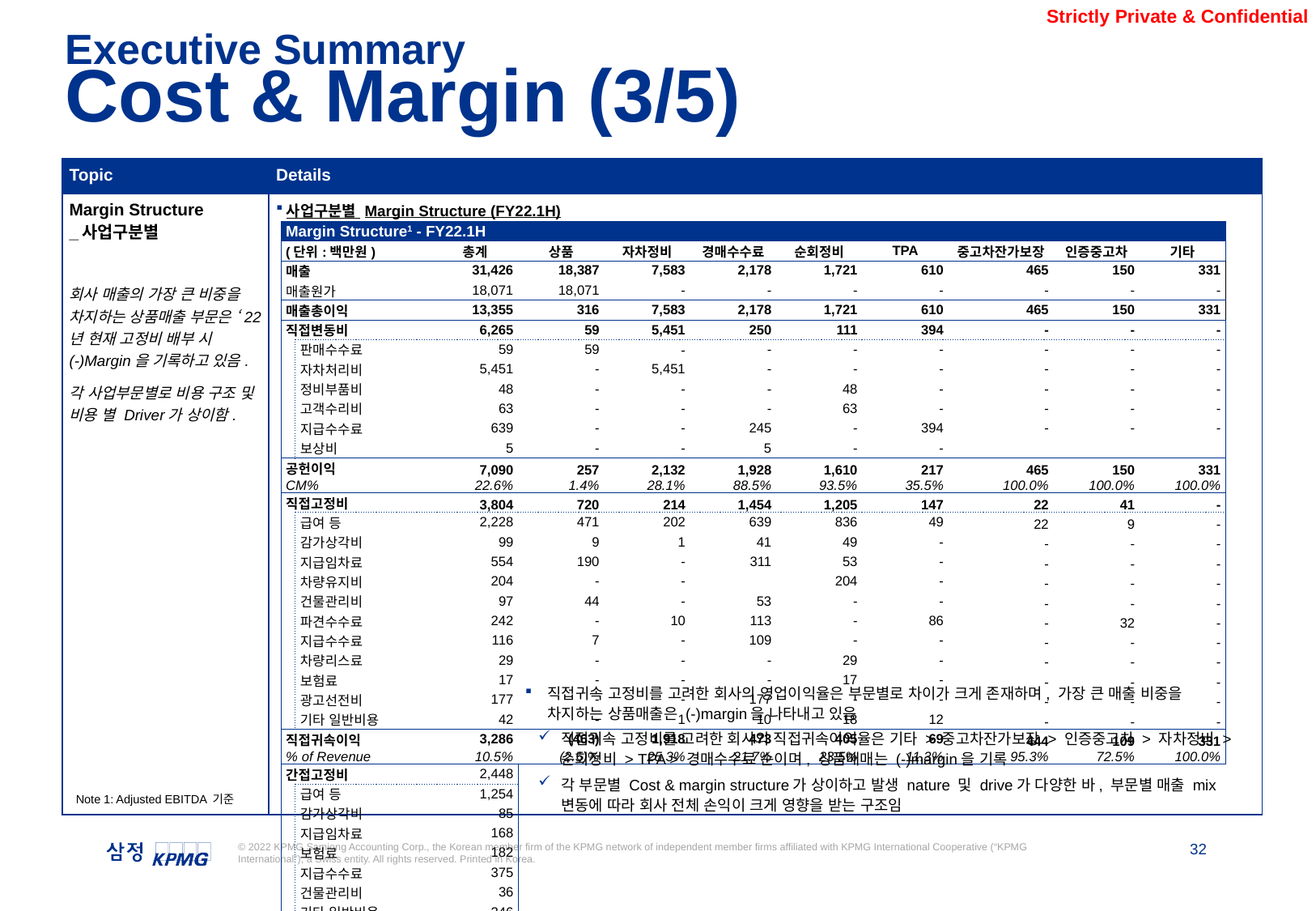

Executive Summary
Cost & Margin (3/5)
| Topic | Details |
| --- | --- |
| Margin Structure \_사업구분별 회사 매출의 가장 큰 비중을 차지하는 상품매출 부문은 ‘22년 현재 고정비 배부 시 (-)Margin을 기록하고 있음. 각 사업부문별로 비용 구조 및 비용 별 Driver가 상이함. | 사업구분별 Margin Structure (FY22.1H) |
| Margin Structure1 - FY22.1H |  |  |  |  |  |  |  |  |  |  |
| --- | --- | --- | --- | --- | --- | --- | --- | --- | --- | --- |
| (단위:백만원) |  | 총계 | 상품 | 자차정비 | 경매수수료 | 순회정비 | TPA | 중고차잔가보장 | 인증중고차 | 기타 |
| 매출 |  | 31,426 | 18,387 | 7,583 | 2,178 | 1,721 | 610 | 465 | 150 | 331 |
| 매출원가 |  | 18,071 | 18,071 | - | - | - | - | - | - | - |
| 매출총이익 |  | 13,355 | 316 | 7,583 | 2,178 | 1,721 | 610 | 465 | 150 | 331 |
| 직접변동비 |  | 6,265 | 59 | 5,451 | 250 | 111 | 394 | - | - | - |
|  | 판매수수료 | 59 | 59 | - | - | - | - | - | - | - |
|  | 자차처리비 | 5,451 | - | 5,451 | - | - | - | - | - | - |
|  | 정비부품비 | 48 | - | - | - | 48 | - | - | - | - |
|  | 고객수리비 | 63 | - | - | - | 63 | - | - | - | - |
|  | 지급수수료 | 639 | - | - | 245 | - | 394 | - | - | - |
|  | 보상비 | 5 | - | - | 5 | - | - |  |  |  |
| 공헌이익 |  | 7,090 | 257 | 2,132 | 1,928 | 1,610 | 217 | 465 | 150 | 331 |
| CM% |  | 22.6% | 1.4% | 28.1% | 88.5% | 93.5% | 35.5% | 100.0% | 100.0% | 100.0% |
| 직접고정비 |  | 3,804 | 720 | 214 | 1,454 | 1,205 | 147 | 22 | 41 | - |
|  | 급여 등 | 2,228 | 471 | 202 | 639 | 836 | 49 | 22 | 9 | - |
|  | 감가상각비 | 99 | 9 | 1 | 41 | 49 | - | - | - | - |
|  | 지급임차료 | 554 | 190 | - | 311 | 53 | - | - | - | - |
|  | 차량유지비 | 204 | - | - |  | 204 | - | - | - | - |
|  | 건물관리비 | 97 | 44 | - | 53 | - | - | - | - | - |
|  | 파견수수료 | 242 | - | 10 | 113 | - | 86 | - | 32 | - |
|  | 지급수수료 | 116 | 7 | - | 109 | - | - | - | - | - |
|  | 차량리스료 | 29 | - | - | - | 29 | - | - | - | - |
|  | 보험료 | 17 | - | - | - | 17 | - | - | - | - |
|  | 광고선전비 | 177 | - | - | 177 | - | - | - | - | - |
|  | 기타 일반비용 | 42 | - | 1 | 10 | 18 | 12 | - | - | - |
| 직접귀속이익 |  | 3,286 | (463) | 1,918 | 473 | 405 | 69 | 444 | 109 | 331 |
| % of Revenue |  | 10.5% | (2.5)% | 25.3% | 21.7% | 23.5% | 11.3% | 95.3% | 72.5% | 100.0% |
| 간접고정비 |  | 2,448 |  |  |  |  |  |  |  |  |
|  | 급여 등 | 1,254 |  |  |  |  |  |  |  |  |
|  | 감가상각비 | 85 |  |  |  |  |  |  |  |  |
|  | 지급임차료 | 168 |  |  |  |  |  |  |  |  |
|  | 보험료 | 182 |  |  |  |  |  |  |  |  |
|  | 지급수수료 | 375 |  |  |  |  |  |  |  |  |
|  | 건물관리비 | 36 |  |  |  |  |  |  |  |  |
|  | 기타 일반비용 | 346 |  |  |  |  |  |  |  |  |
직접귀속 고정비를 고려한 회사의 영업이익율은 부문별로 차이가 크게 존재하며, 가장 큰 매출 비중을 차지하는 상품매출은 (-)margin을 나타내고 있음
직접귀속 고정비를 고려한 회사의 직접귀속이익율은 기타 > 중고차잔가보장 > 인증중고차 > 자차정비 > 순회정비 > TPA > 경매수수료 순이며, 상품매매는 (-)margin을 기록
각 부문별 Cost & margin structure가 상이하고 발생 nature 및 drive가 다양한 바, 부문별 매출 mix 변동에 따라 회사 전체 손익이 크게 영향을 받는 구조임
Note 1: Adjusted EBITDA 기준